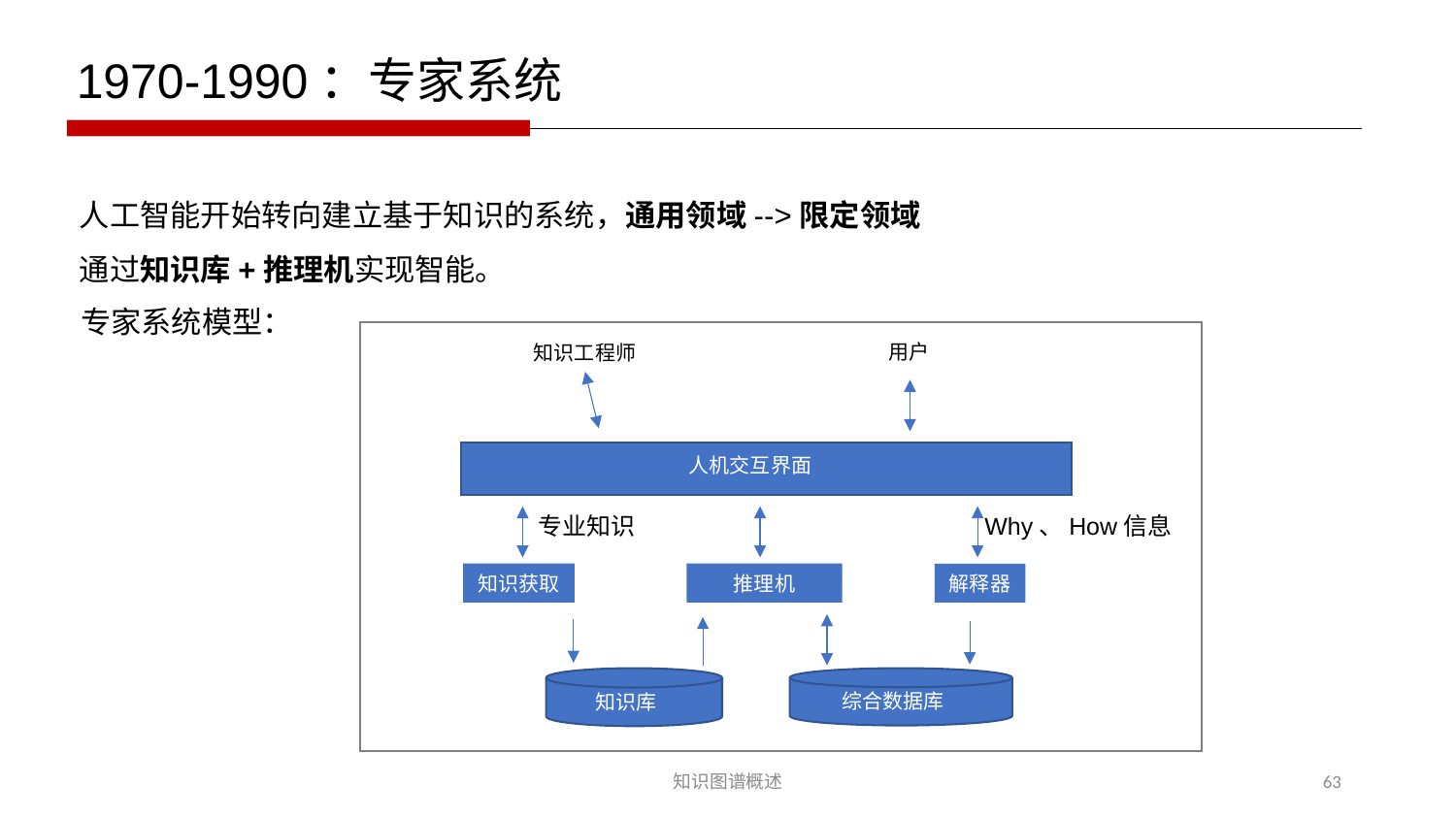

1970-1990：专家系统

人工智能开始转向建立基于知识的系统，通用领域-->限定领域
通过知识库+推理机实现智能。
专家系统模型：

用户
知识工程师

人机交互界面
专业知识
Why、How信息
知识获取
推理机
解释器

综合数据库
知识库
知识图谱概述
63